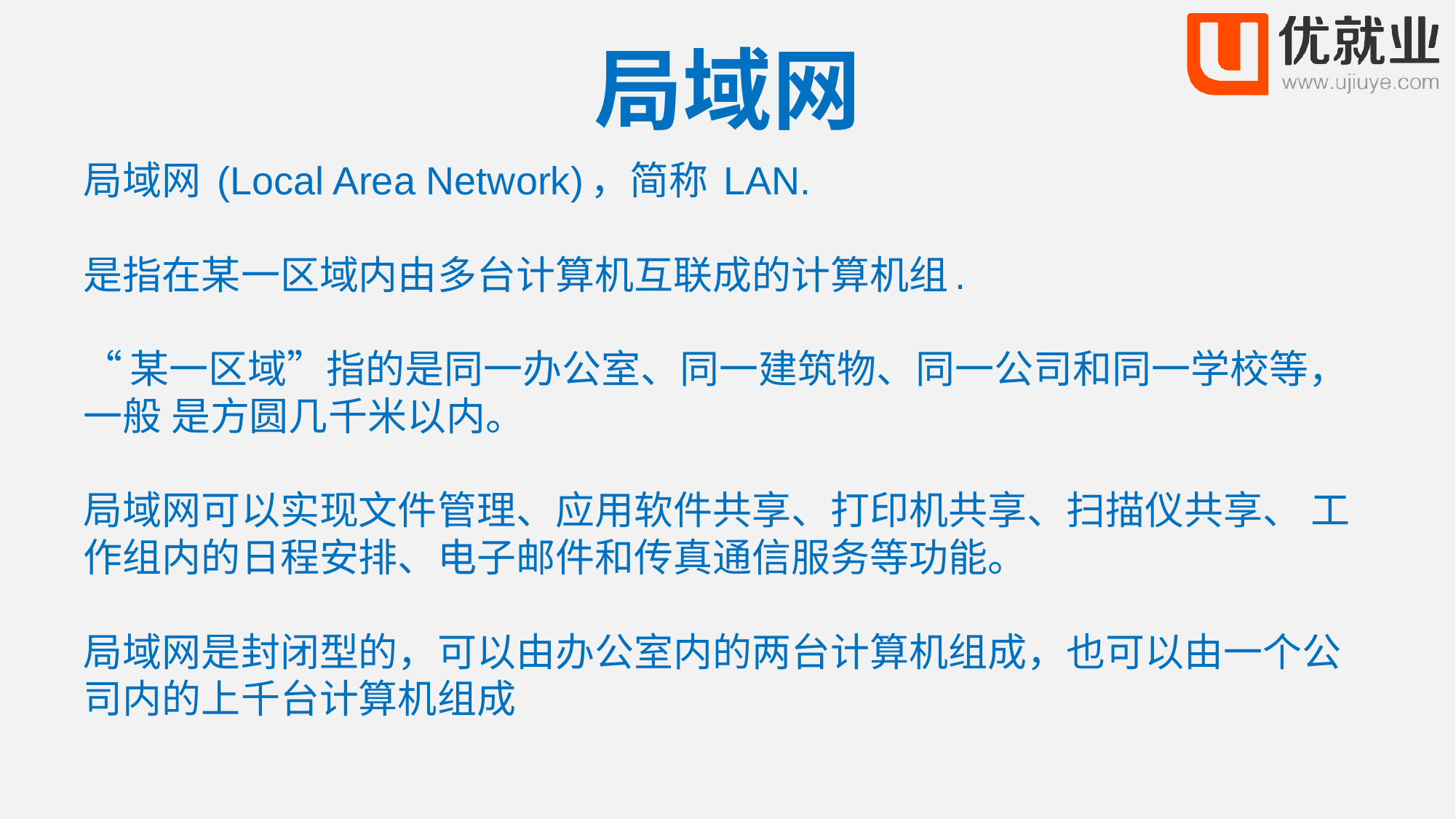

# 局域网
局域网 (Local Area Network)，简称 LAN.

是指在某一区域内由多台计算机互联成的计算机组.

“某一区域”指的是同一办公室、同一建筑物、同一公司和同一学校等，一般 是方圆几千米以内。

局域网可以实现文件管理、应用软件共享、打印机共享、扫描仪共享、 工作组内的日程安排、电子邮件和传真通信服务等功能。

局域网是封闭型的，可以由办公室内的两台计算机组成，也可以由一个公司内的上千台计算机组成